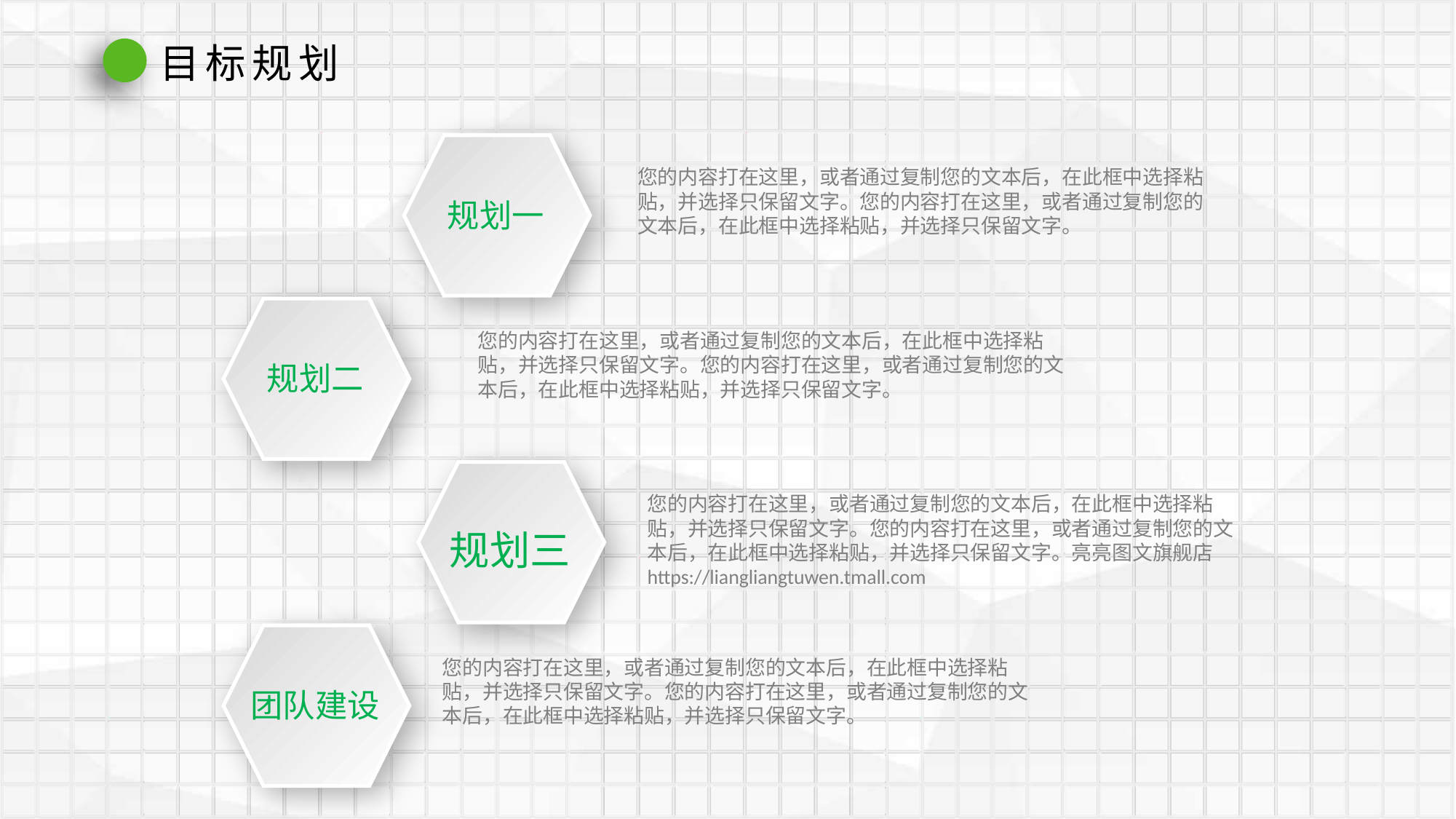

目标规划

规划一
您的内容打在这里，或者通过复制您的文本后，在此框中选择粘贴，并选择只保留文字。您的内容打在这里，或者通过复制您的文本后，在此框中选择粘贴，并选择只保留文字。

规划二
您的内容打在这里，或者通过复制您的文本后，在此框中选择粘贴，并选择只保留文字。您的内容打在这里，或者通过复制您的文本后，在此框中选择粘贴，并选择只保留文字。

规划三
您的内容打在这里，或者通过复制您的文本后，在此框中选择粘贴，并选择只保留文字。您的内容打在这里，或者通过复制您的文本后，在此框中选择粘贴，并选择只保留文字。亮亮图文旗舰店https://liangliangtuwen.tmall.com

团队建设
您的内容打在这里，或者通过复制您的文本后，在此框中选择粘贴，并选择只保留文字。您的内容打在这里，或者通过复制您的文本后，在此框中选择粘贴，并选择只保留文字。

延时符